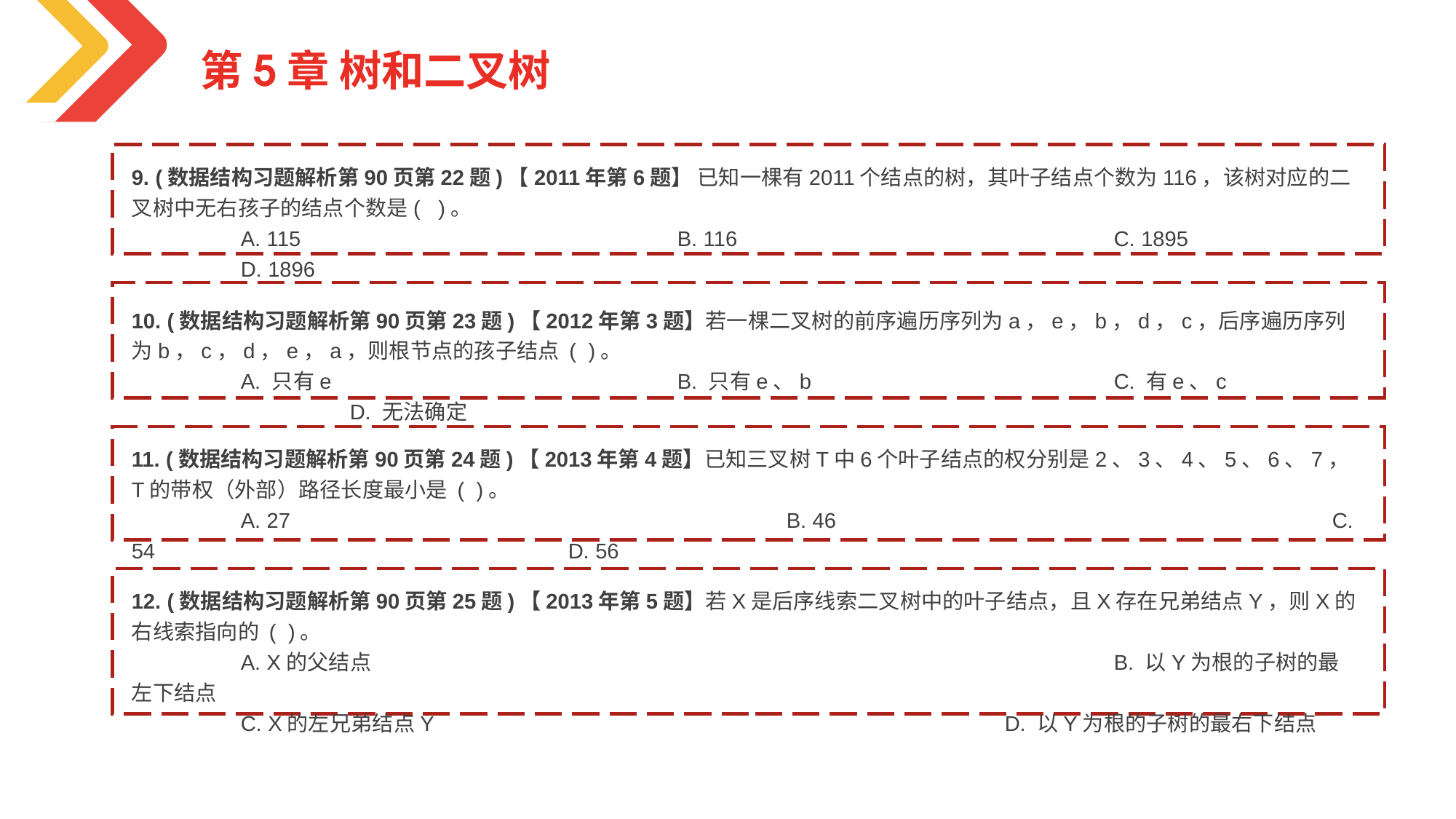

第5章 树和二叉树

9. (数据结构习题解析第90页第22题)【2011年第6题】 已知一棵有2011个结点的树，其叶子结点个数为116，该树对应的二叉树中无右孩子的结点个数是(   )。
	A. 115				B. 116				C. 1895			D. 1896

10. (数据结构习题解析第90页第23题)【2012年第3题】若一棵二叉树的前序遍历序列为a，e，b，d，c，后序遍历序列为b，c，d，e，a，则根节点的孩子结点 (  )。
	A. 只有e				B. 只有e、b			C. 有e、c			D. 无法确定

11. (数据结构习题解析第90页第24题)【2013年第4题】已知三叉树T中6个叶子结点的权分别是2、3、4、5、6、7，T的带权（外部）路径长度最小是 (  )。
	A. 27					B. 46					C. 54				D. 56

12. (数据结构习题解析第90页第25题)【2013年第5题】若X是后序线索二叉树中的叶子结点，且X存在兄弟结点Y，则X的右线索指向的 (  )。
	A. X的父结点							B. 以Y为根的子树的最左下结点
	C. X的左兄弟结点Y						D. 以Y为根的子树的最右下结点